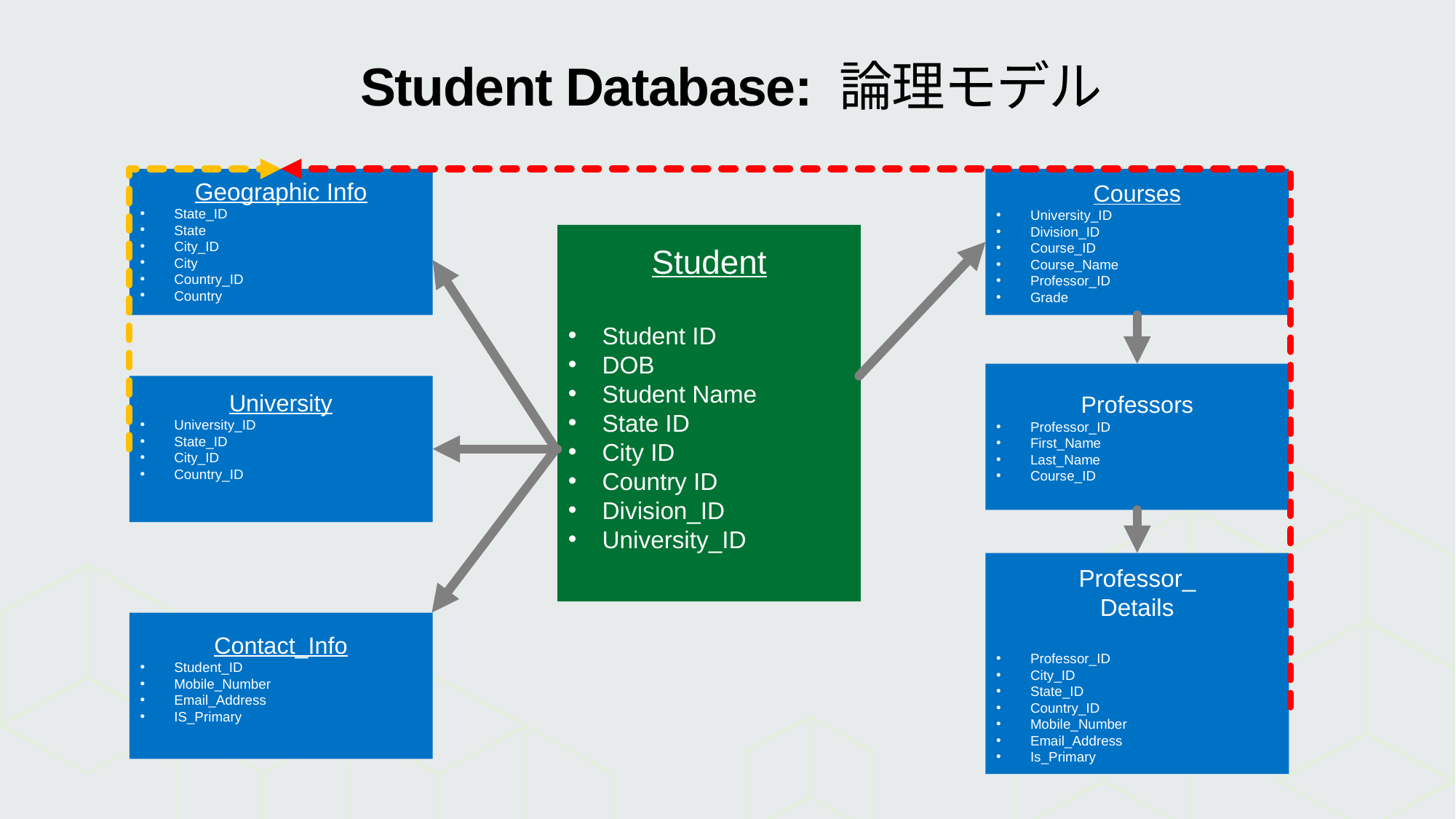

# Student Database: 論理モデル

Geographic Info
State_ID
State
City_ID
City
Country_ID
Country

Courses
University_ID
Division_ID
Course_ID
Course_Name
Professor_ID
Grade

Student

Student ID
DOB
Student Name
State ID
City ID
Country ID
Division_ID
University_ID

Professors
Professor_ID
First_Name
Last_Name
Course_ID

University
University_ID
State_ID
City_ID
Country_ID

Professor_
Details

Professor_ID
City_ID
State_ID
Country_ID
Mobile_Number
Email_Address
Is_Primary

Contact_Info
Student_ID
Mobile_Number
Email_Address
IS_Primary